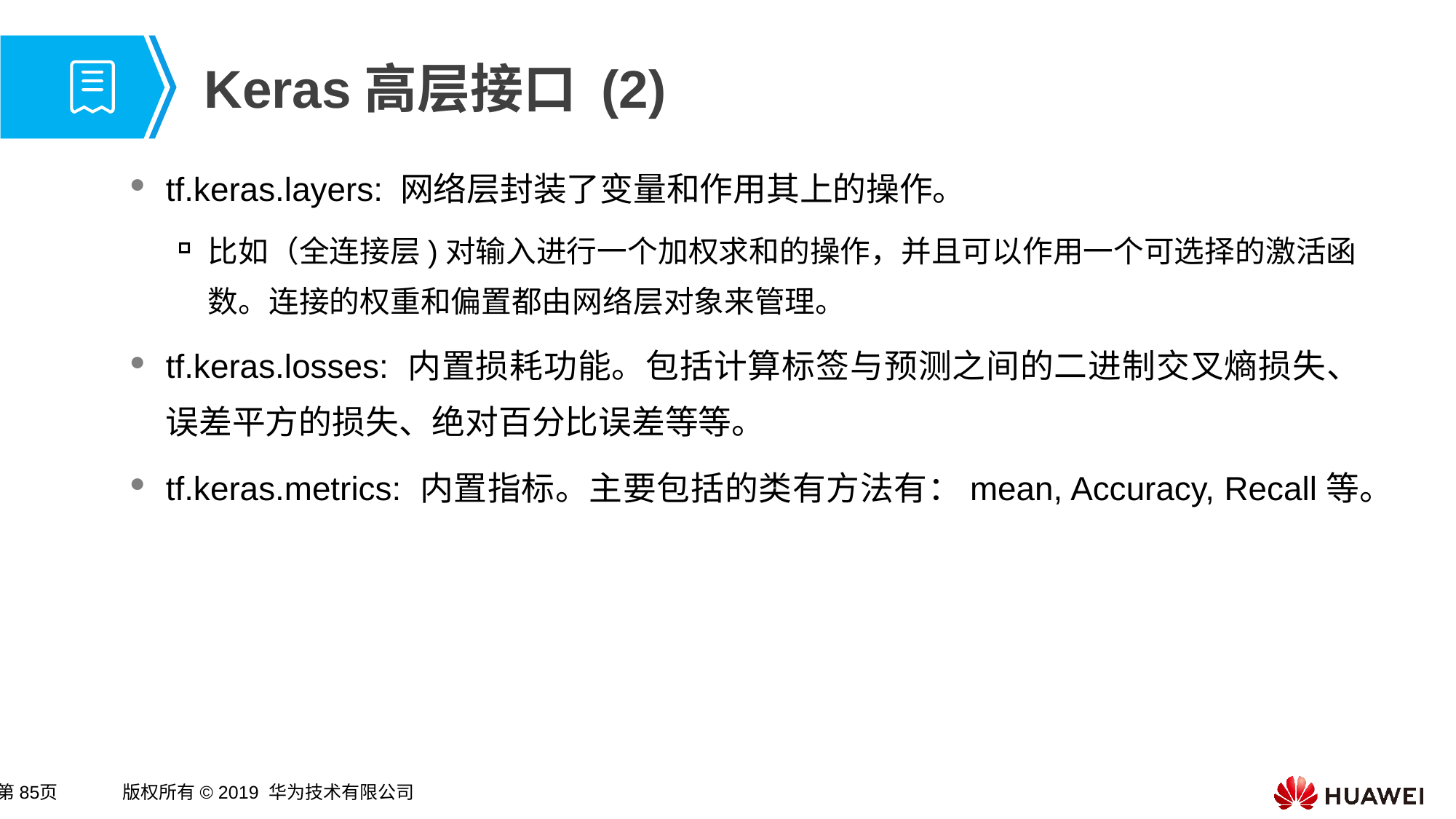

# Keras高层接口 (2)
tf.keras.layers: 网络层封装了变量和作用其上的操作。
比如（全连接层)对输入进行一个加权求和的操作，并且可以作用一个可选择的激活函数。连接的权重和偏置都由网络层对象来管理。
tf.keras.losses: 内置损耗功能。包括计算标签与预测之间的二进制交叉熵损失、误差平方的损失、绝对百分比误差等等。
tf.keras.metrics: 内置指标。主要包括的类有方法有：mean, Accuracy, Recall等。